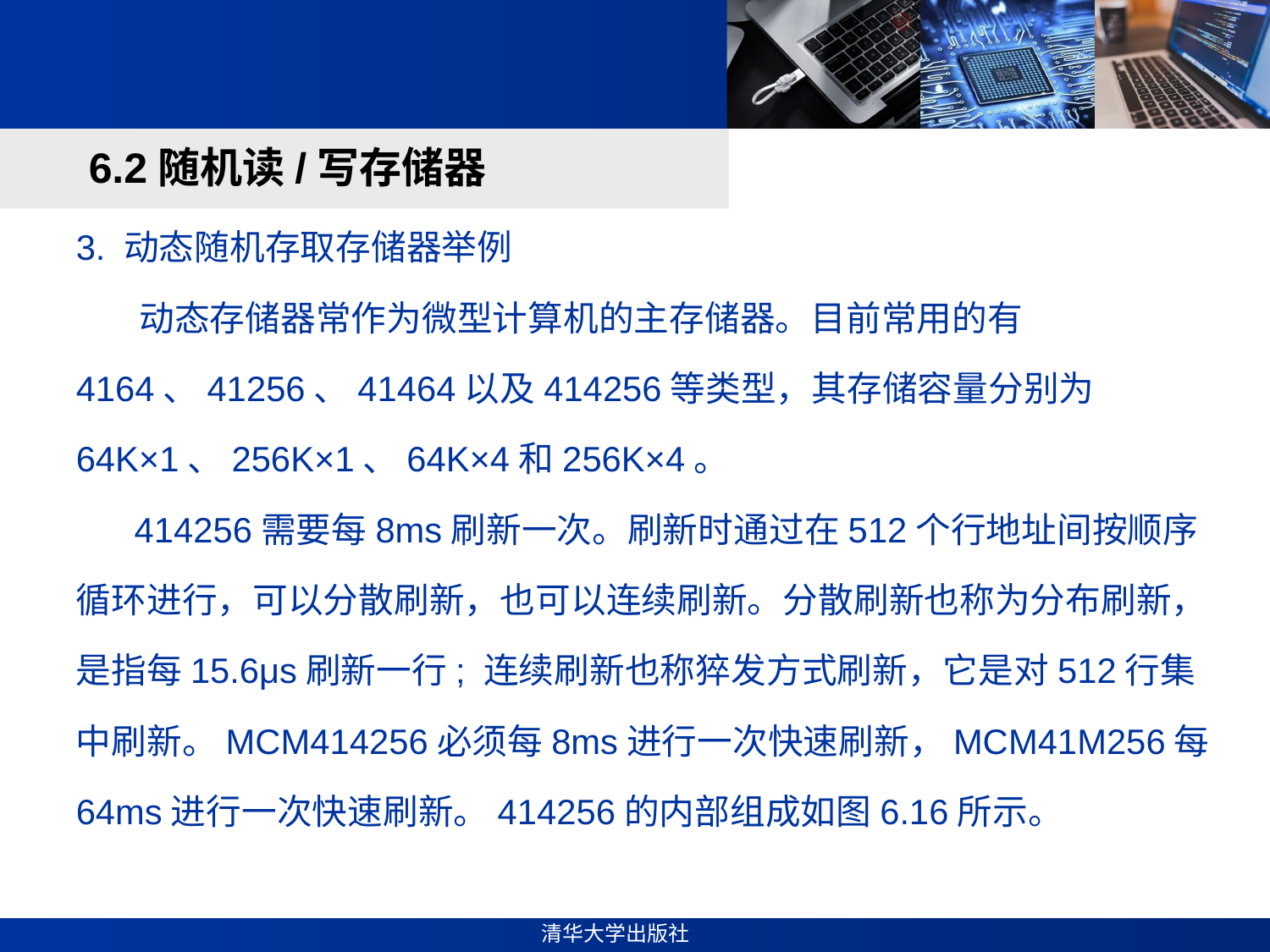

#
6.2随机读/写存储器
3. 动态随机存取存储器举例
       动态存储器常作为微型计算机的主存储器。目前常用的有4164、41256、41464以及414256等类型，其存储容量分别为64K×1、256K×1、64K×4和256K×4。
      414256需要每8ms刷新一次。刷新时通过在512个行地址间按顺序循环进行，可以分散刷新，也可以连续刷新。分散刷新也称为分布刷新，是指每15.6μs刷新一行; 连续刷新也称猝发方式刷新，它是对512行集中刷新。MCM414256必须每8ms进行一次快速刷新，MCM41M256每64ms进行一次快速刷新。414256的内部组成如图6.16所示。